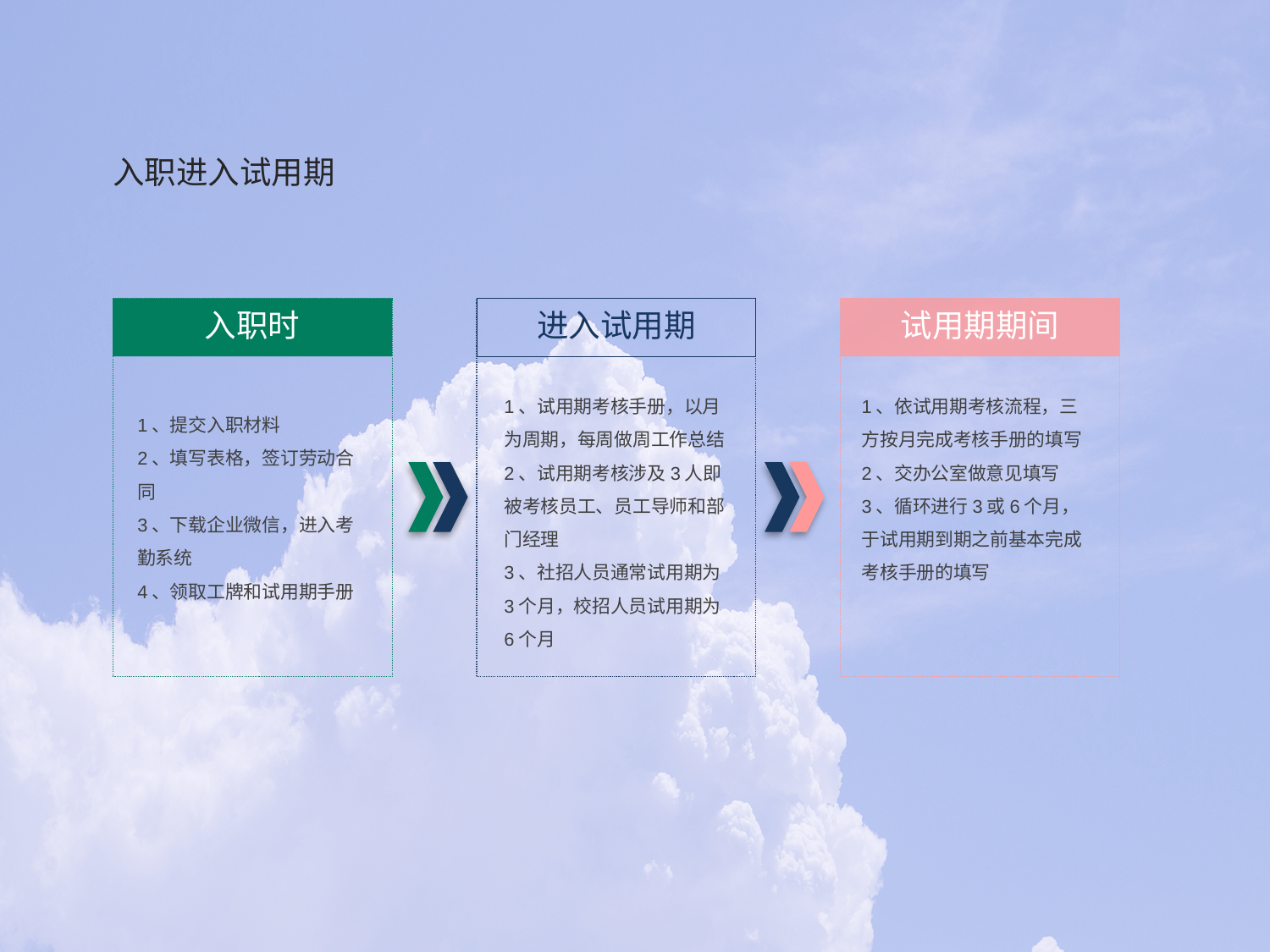

入职进入试用期
入职时
进入试用期
试用期期间

1、提交入职材料
2、填写表格，签订劳动合同
3、下载企业微信，进入考勤系统
4、领取工牌和试用期手册

1、试用期考核手册，以月为周期，每周做周工作总结
2、试用期考核涉及3人即被考核员工、员工导师和部门经理
3、社招人员通常试用期为3个月，校招人员试用期为6个月

1、依试用期考核流程，三方按月完成考核手册的填写
2、交办公室做意见填写
3、循环进行3或6个月，于试用期到期之前基本完成考核手册的填写